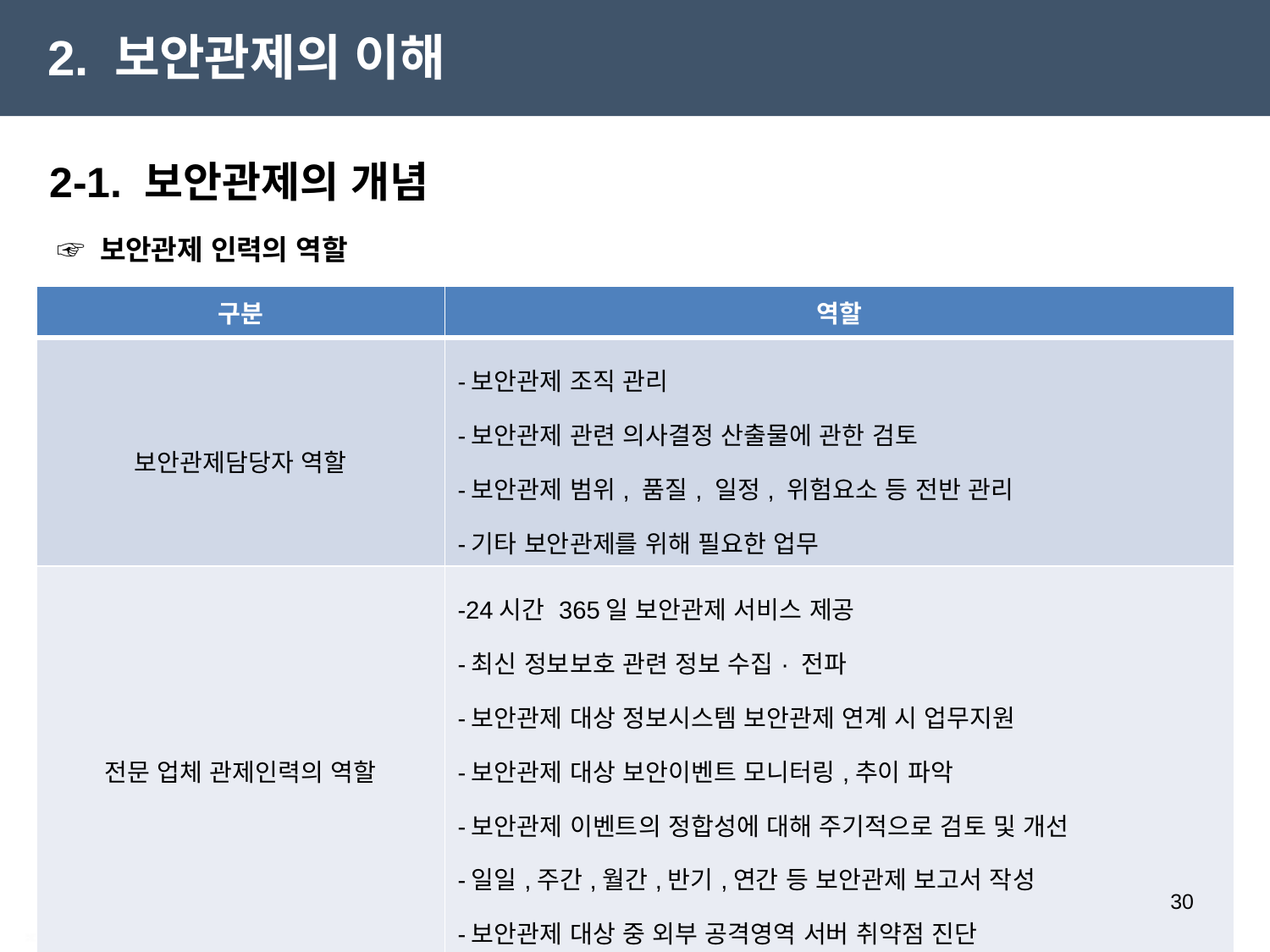

2. 보안관제의 이해
2-1. 보안관제의 개념
 ☞ 보안관제 인력의 역할
| 구분 | 역할 |
| --- | --- |
| 보안관제담당자 역할 | -보안관제 조직 관리 -보안관제 관련 의사결정 산출물에 관한 검토 -보안관제 범위, 품질, 일정, 위험요소 등 전반 관리 -기타 보안관제를 위해 필요한 업무 |
| 전문 업체 관제인력의 역할 | -24시간 365일 보안관제 서비스 제공 -최신 정보보호 관련 정보 수집· 전파 -보안관제 대상 정보시스템 보안관제 연계 시 업무지원 -보안관제 대상 보안이벤트 모니터링,추이 파악 -보안관제 이벤트의 정합성에 대해 주기적으로 검토 및 개선 -일일,주간,월간,반기,연간 등 보안관제 보고서 작성 -보안관제 대상 중 외부 공격영역 서버 취약점 진단 |
30